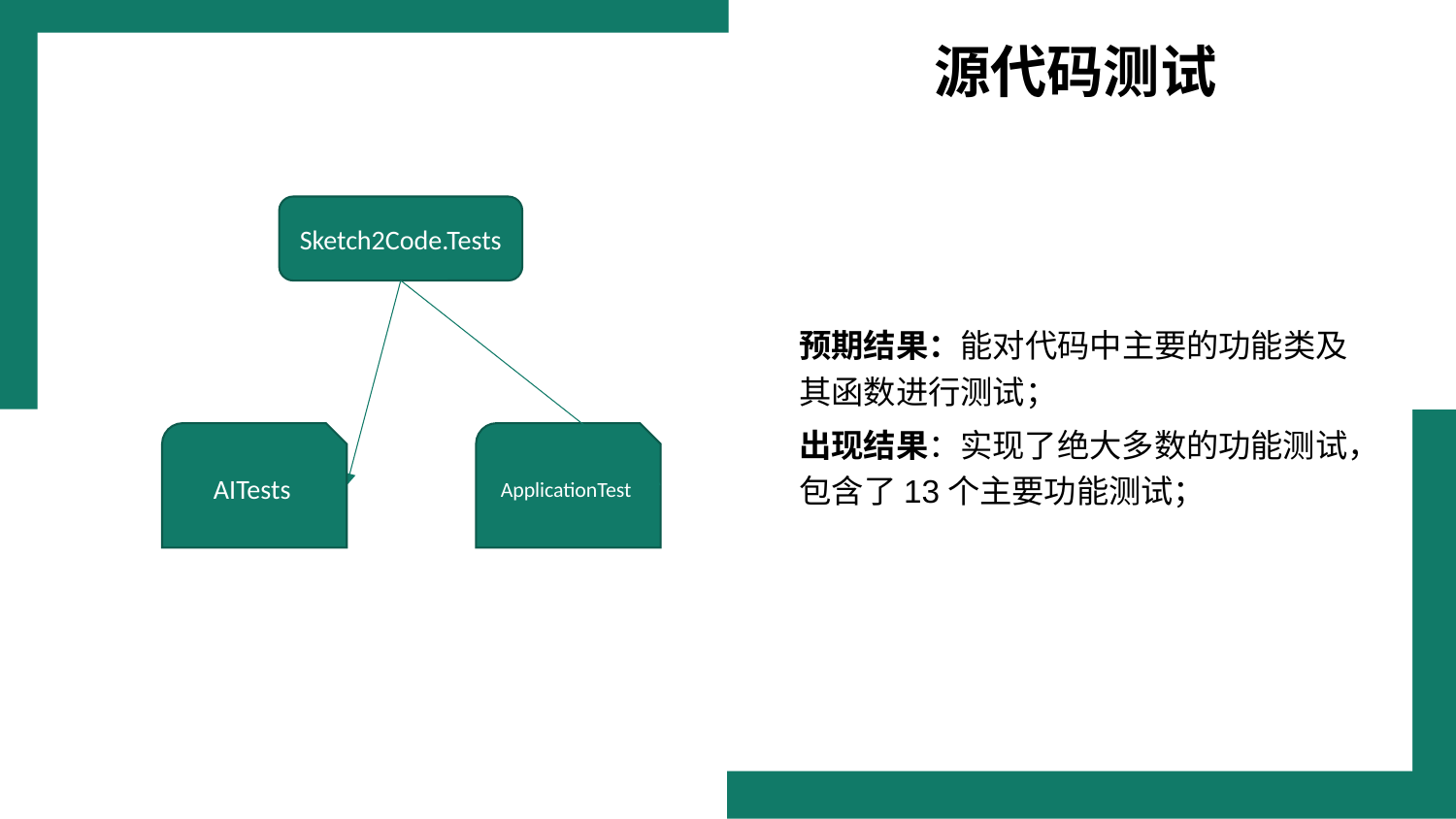

源代码测试
Sketch2Code.Tests
预期结果：能对代码中主要的功能类及其函数进行测试；
出现结果：实现了绝大多数的功能测试，包含了13个主要功能测试；
AITests
ApplicationTest